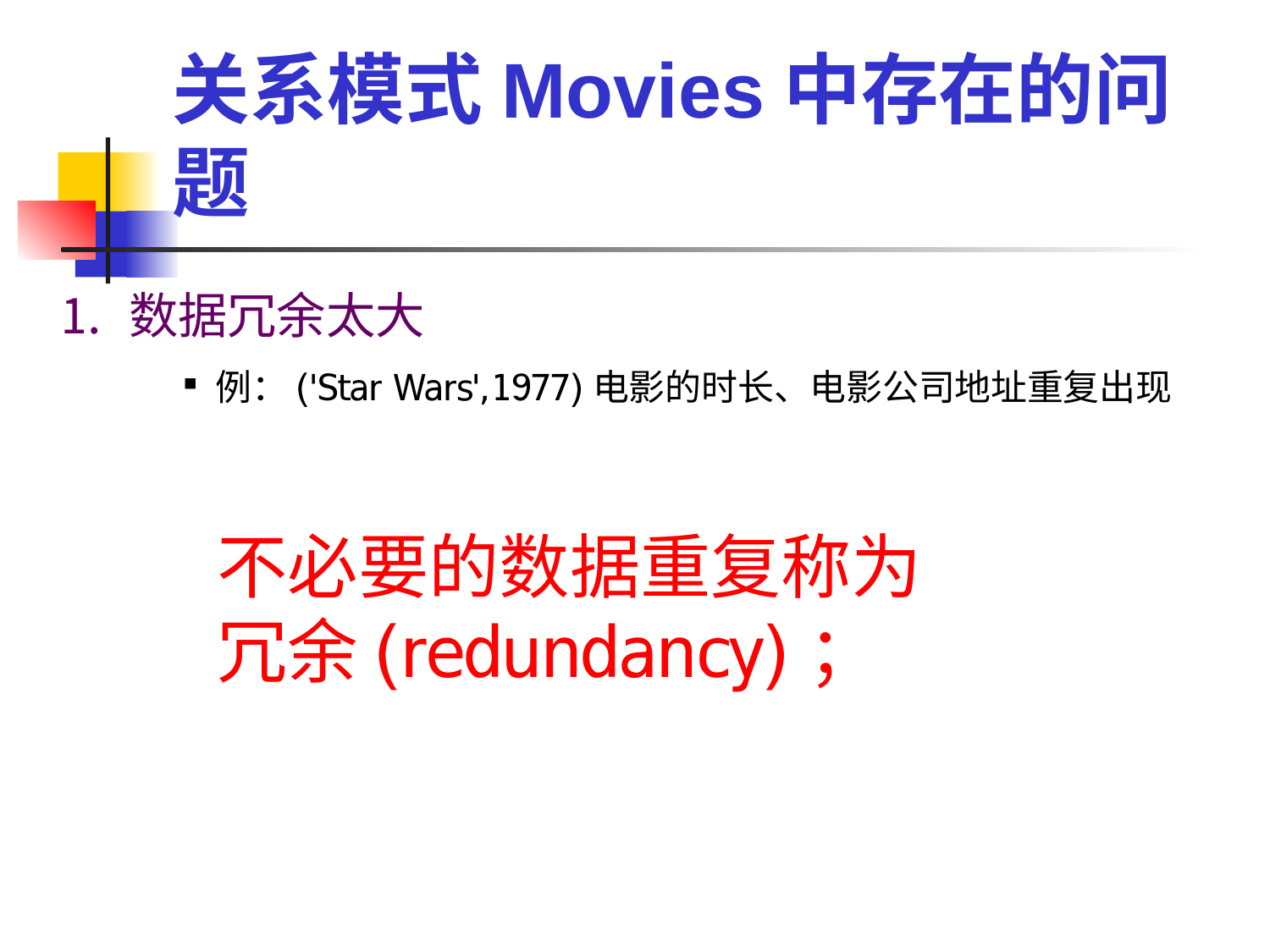

# 关系模式Movies中存在的问题
⒈ 数据冗余太大
例：('Star Wars',1977)电影的时长、电影公司地址重复出现

不必要的数据重复称为
冗余(redundancy)；